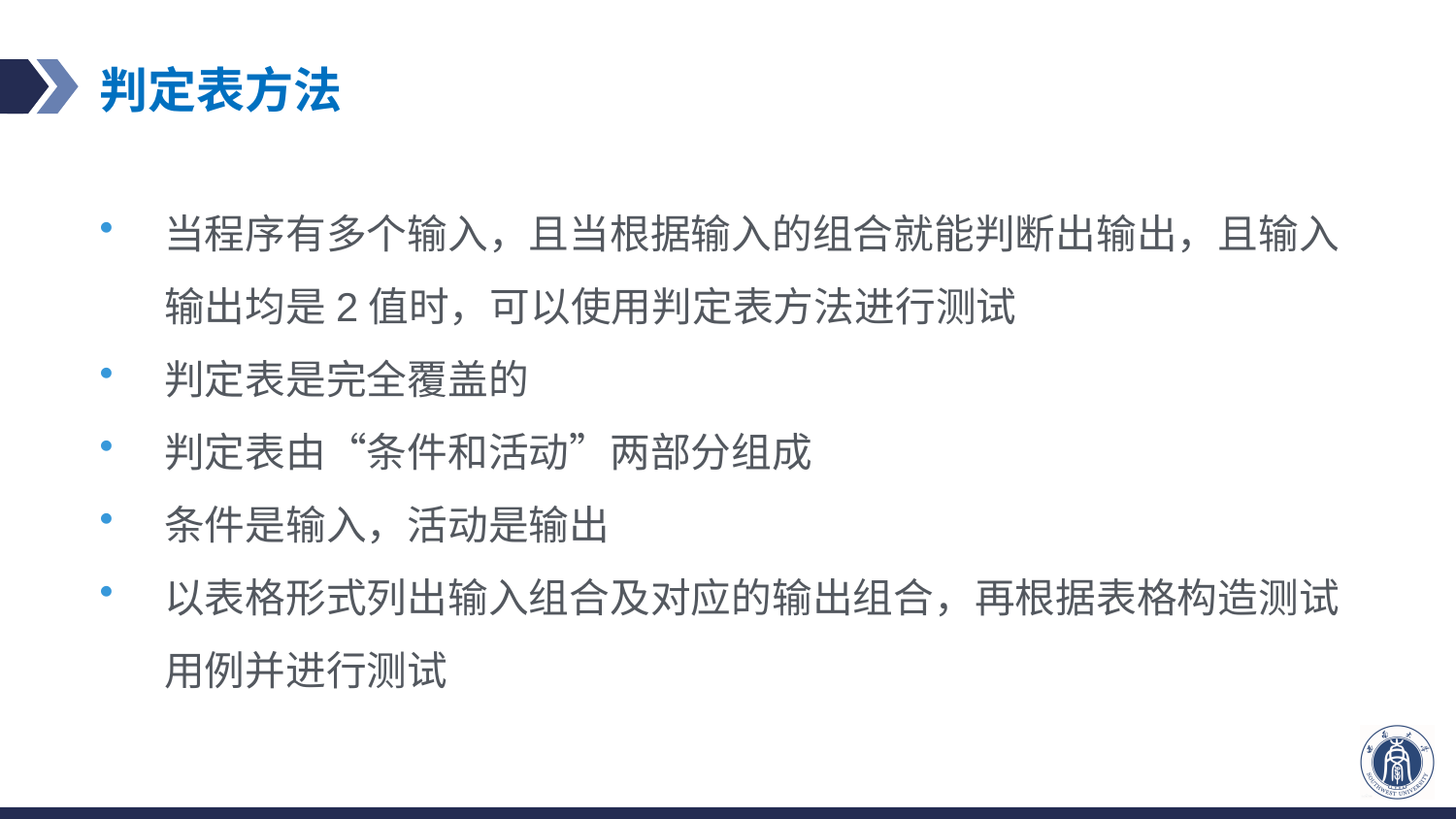

# 判定表方法
当程序有多个输入，且当根据输入的组合就能判断出输出，且输入输出均是2值时，可以使用判定表方法进行测试
判定表是完全覆盖的
判定表由“条件和活动”两部分组成
条件是输入，活动是输出
以表格形式列出输入组合及对应的输出组合，再根据表格构造测试用例并进行测试